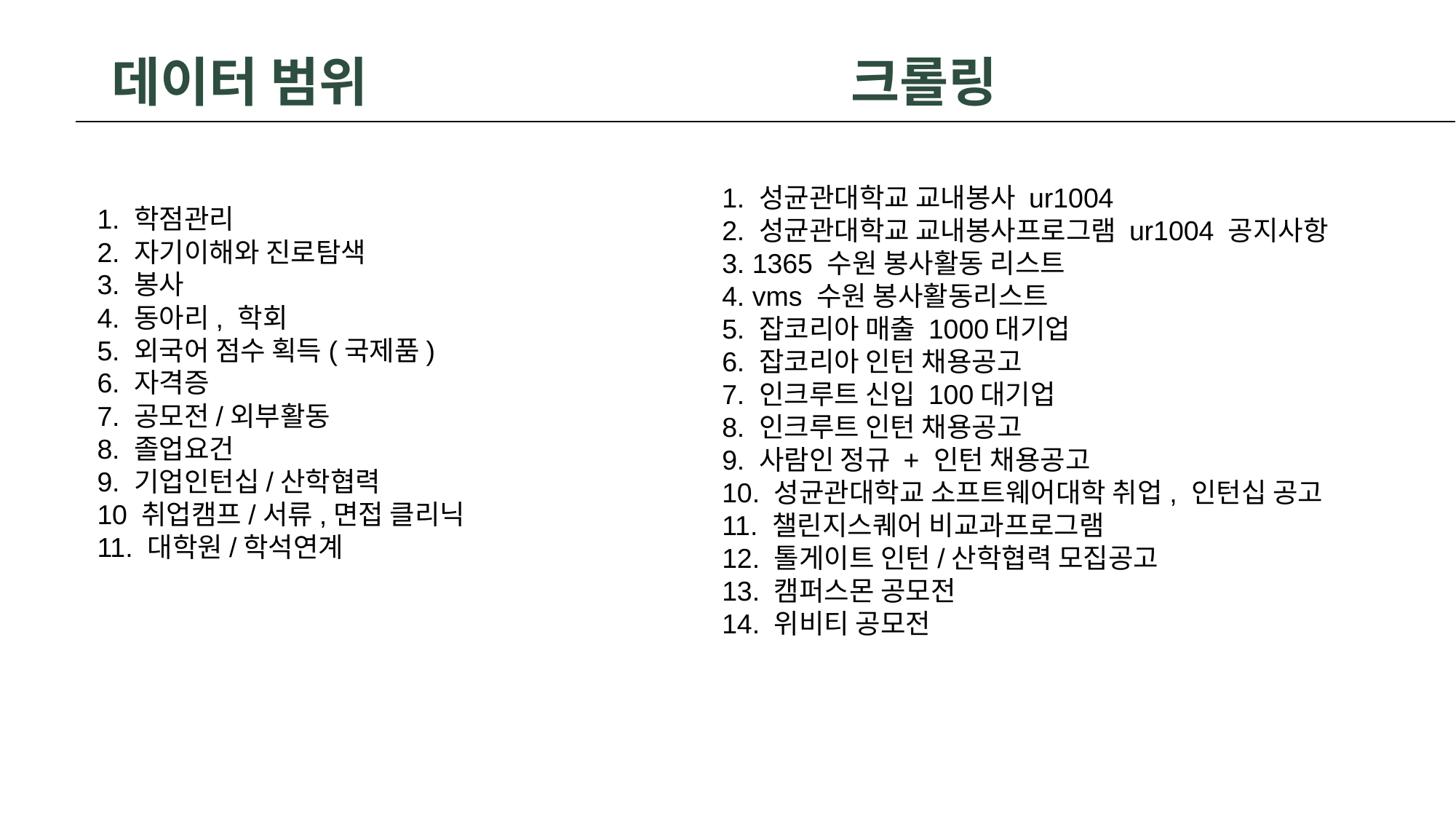

데이터 범위					크롤링

1. 학점관리
2. 자기이해와 진로탐색
3. 봉사
4. 동아리, 학회
5. 외국어 점수 획득(국제품)
6. 자격증
7. 공모전/외부활동
8. 졸업요건
9. 기업인턴십/산학협력
10 취업캠프/서류,면접 클리닉
11. 대학원/학석연계
1. 성균관대학교 교내봉사 ur1004
2. 성균관대학교 교내봉사프로그램 ur1004 공지사항
3. 1365 수원 봉사활동 리스트
4. vms 수원 봉사활동리스트
5. 잡코리아 매출 1000대기업
6. 잡코리아 인턴 채용공고
7. 인크루트 신입 100대기업
8. 인크루트 인턴 채용공고
9. 사람인 정규 + 인턴 채용공고
10. 성균관대학교 소프트웨어대학 취업, 인턴십 공고
11. 챌린지스퀘어 비교과프로그램
12. 톨게이트 인턴/산학협력 모집공고
13. 캠퍼스몬 공모전
14. 위비티 공모전